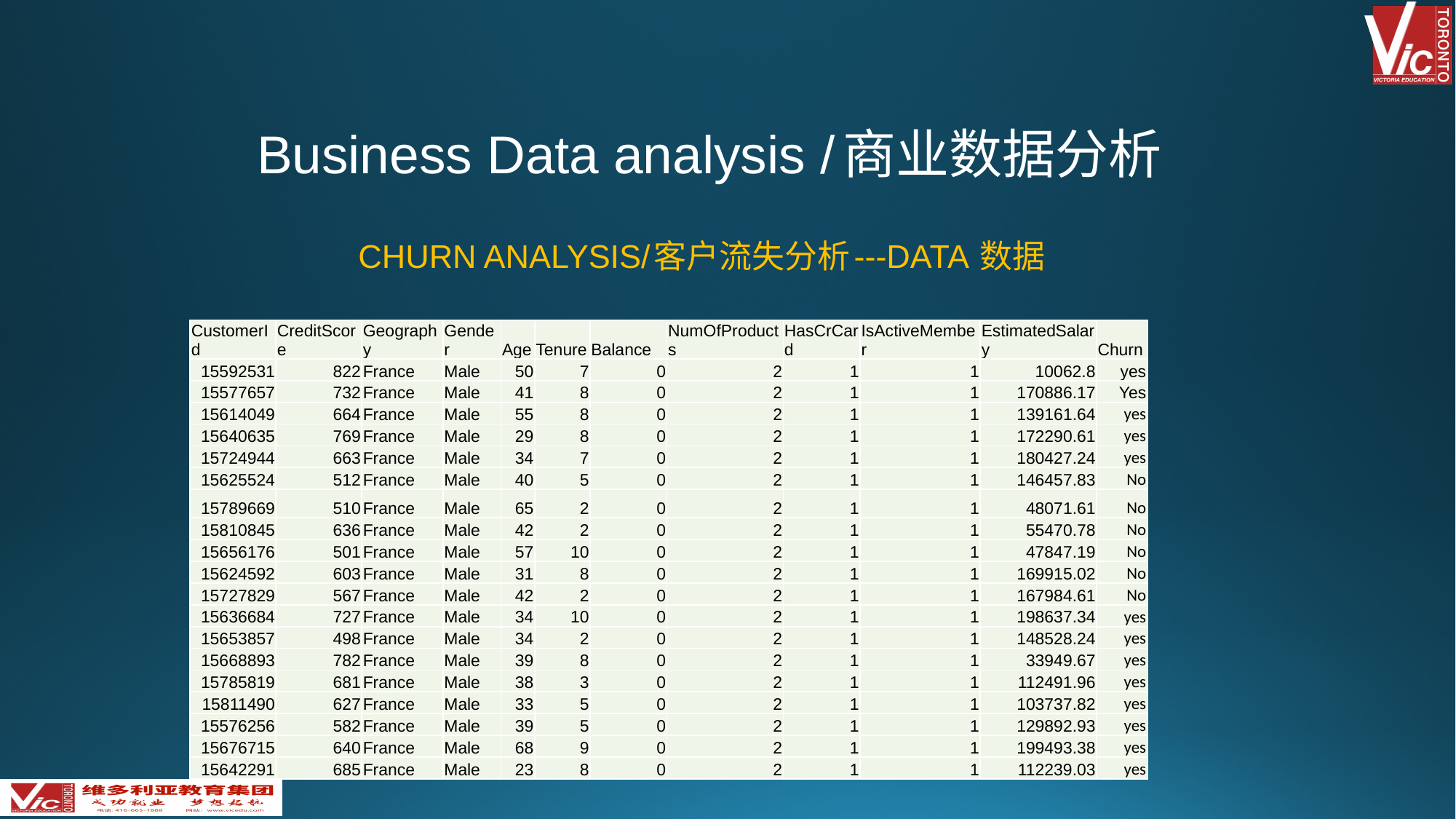

# Business Data analysis /商业数据分析
Churn analysis/客户流失分析---data 数据
| CustomerId | CreditScore | Geography | Gender | Age | Tenure | Balance | NumOfProducts | HasCrCard | IsActiveMember | EstimatedSalary | Churn |
| --- | --- | --- | --- | --- | --- | --- | --- | --- | --- | --- | --- |
| 15592531 | 822 | France | Male | 50 | 7 | 0 | 2 | 1 | 1 | 10062.8 | yes |
| 15577657 | 732 | France | Male | 41 | 8 | 0 | 2 | 1 | 1 | 170886.17 | Yes |
| 15614049 | 664 | France | Male | 55 | 8 | 0 | 2 | 1 | 1 | 139161.64 | yes |
| 15640635 | 769 | France | Male | 29 | 8 | 0 | 2 | 1 | 1 | 172290.61 | yes |
| 15724944 | 663 | France | Male | 34 | 7 | 0 | 2 | 1 | 1 | 180427.24 | yes |
| 15625524 | 512 | France | Male | 40 | 5 | 0 | 2 | 1 | 1 | 146457.83 | No |
| 15789669 | 510 | France | Male | 65 | 2 | 0 | 2 | 1 | 1 | 48071.61 | No |
| 15810845 | 636 | France | Male | 42 | 2 | 0 | 2 | 1 | 1 | 55470.78 | No |
| 15656176 | 501 | France | Male | 57 | 10 | 0 | 2 | 1 | 1 | 47847.19 | No |
| 15624592 | 603 | France | Male | 31 | 8 | 0 | 2 | 1 | 1 | 169915.02 | No |
| 15727829 | 567 | France | Male | 42 | 2 | 0 | 2 | 1 | 1 | 167984.61 | No |
| 15636684 | 727 | France | Male | 34 | 10 | 0 | 2 | 1 | 1 | 198637.34 | yes |
| 15653857 | 498 | France | Male | 34 | 2 | 0 | 2 | 1 | 1 | 148528.24 | yes |
| 15668893 | 782 | France | Male | 39 | 8 | 0 | 2 | 1 | 1 | 33949.67 | yes |
| 15785819 | 681 | France | Male | 38 | 3 | 0 | 2 | 1 | 1 | 112491.96 | yes |
| 15811490 | 627 | France | Male | 33 | 5 | 0 | 2 | 1 | 1 | 103737.82 | yes |
| 15576256 | 582 | France | Male | 39 | 5 | 0 | 2 | 1 | 1 | 129892.93 | yes |
| 15676715 | 640 | France | Male | 68 | 9 | 0 | 2 | 1 | 1 | 199493.38 | yes |
| 15642291 | 685 | France | Male | 23 | 8 | 0 | 2 | 1 | 1 | 112239.03 | yes |